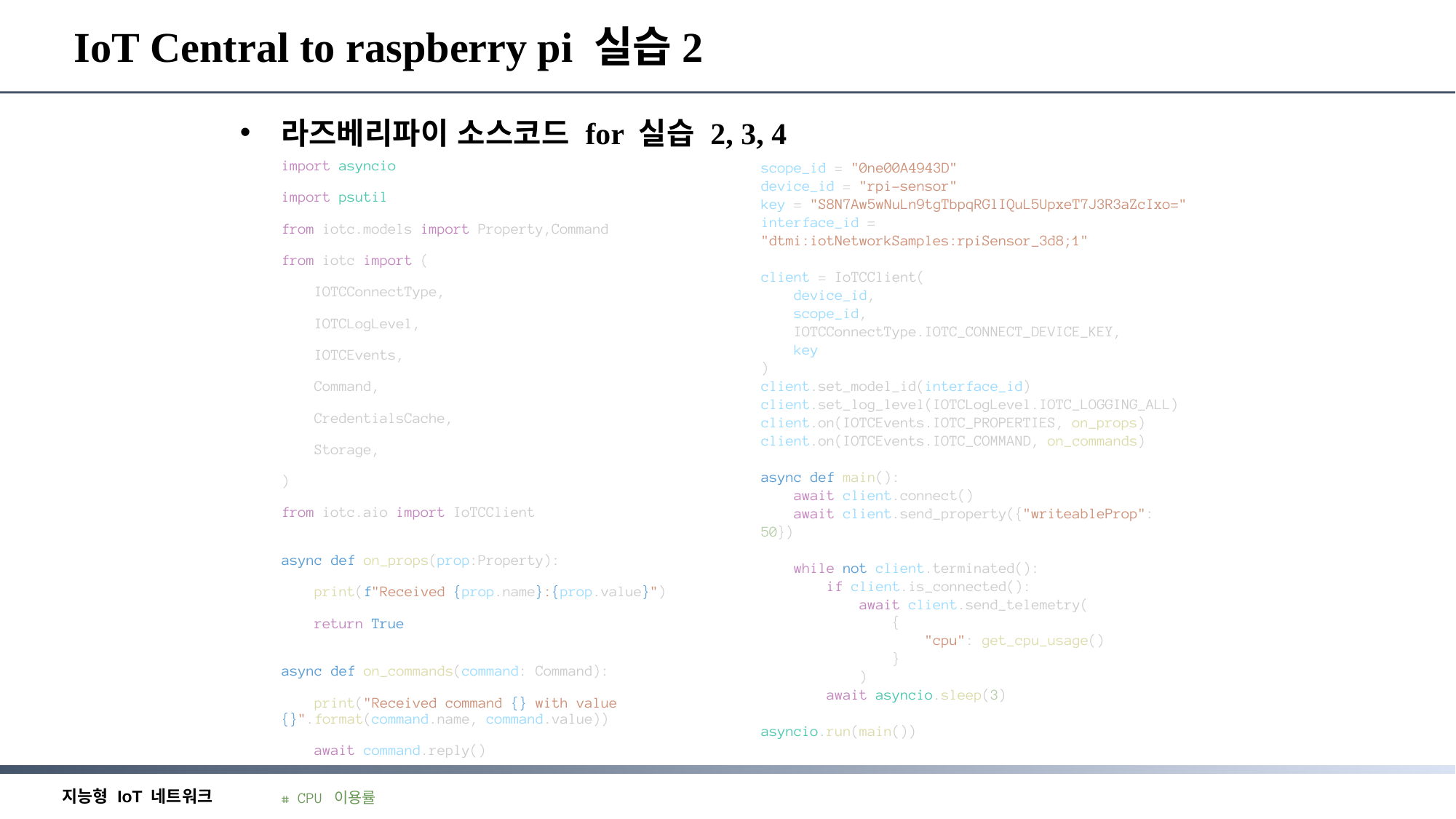

# IoT Central to raspberry pi 실습2
라즈베리파이 소스코드 for 실습 2, 3, 4
import asyncio
import psutil
from iotc.models import Property,Command
from iotc import (
    IOTCConnectType,
    IOTCLogLevel,
    IOTCEvents,
    Command,
    CredentialsCache,
    Storage,
)
from iotc.aio import IoTCClient
async def on_props(prop:Property):
    print(f"Received {prop.name}:{prop.value}")
    return True
async def on_commands(command: Command):
    print("Received command {} with value {}".format(command.name, command.value))
    await command.reply()
# CPU 이용률
def get_cpu_usage():
    return psutil.cpu_percent(interval=1)
scope_id = "0ne00A4943D"
device_id = "rpi-sensor"
key = "S8N7Aw5wNuLn9tgTbpqRGlIQuL5UpxeT7J3R3aZcIxo="
interface_id = "dtmi:iotNetworkSamples:rpiSensor_3d8;1"
client = IoTCClient(
    device_id,
    scope_id,
    IOTCConnectType.IOTC_CONNECT_DEVICE_KEY,
    key
)
client.set_model_id(interface_id)
client.set_log_level(IOTCLogLevel.IOTC_LOGGING_ALL)
client.on(IOTCEvents.IOTC_PROPERTIES, on_props)
client.on(IOTCEvents.IOTC_COMMAND, on_commands)
async def main():
    await client.connect()
    await client.send_property({"writeableProp": 50})
    while not client.terminated():
        if client.is_connected():
            await client.send_telemetry(
                {
                    "cpu": get_cpu_usage()
                }
            )
        await asyncio.sleep(3)
asyncio.run(main())